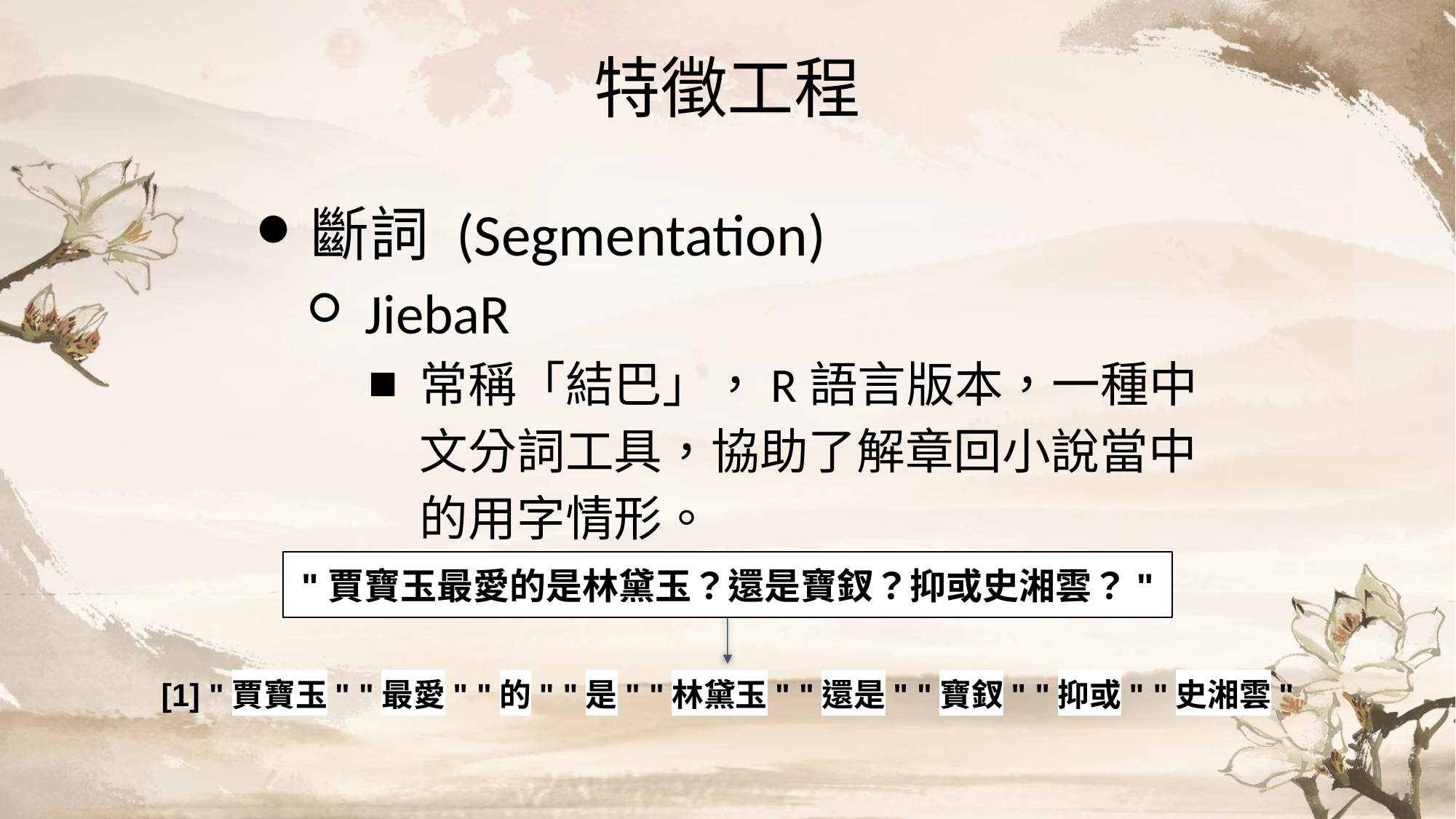

# 特徵工程
斷詞 (Segmentation)
JiebaR
常稱「結巴」，R語言版本，一種中文分詞工具，協助了解章回小說當中的用字情形。
"賈寶玉最愛的是林黛玉？還是寶釵？抑或史湘雲？"
[1] "賈寶玉" "最愛" "的" "是" "林黛玉" "還是" "寶釵" "抑或" "史湘雲"